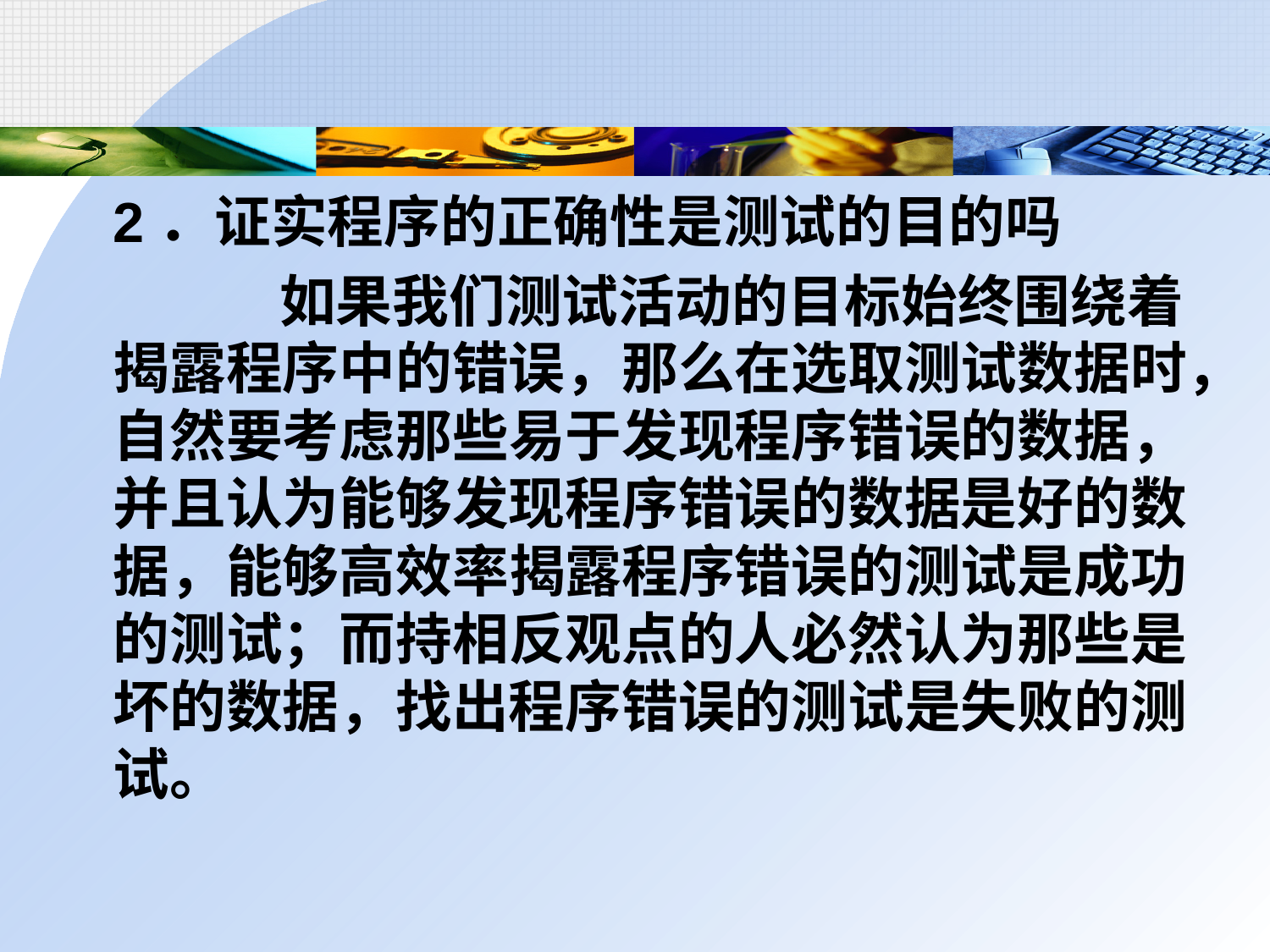

2．证实程序的正确性是测试的目的吗
		  如果我们测试活动的目标始终围绕着揭露程序中的错误，那么在选取测试数据时，自然要考虑那些易于发现程序错误的数据，并且认为能够发现程序错误的数据是好的数据，能够高效率揭露程序错误的测试是成功的测试；而持相反观点的人必然认为那些是坏的数据，找出程序错误的测试是失败的测试。